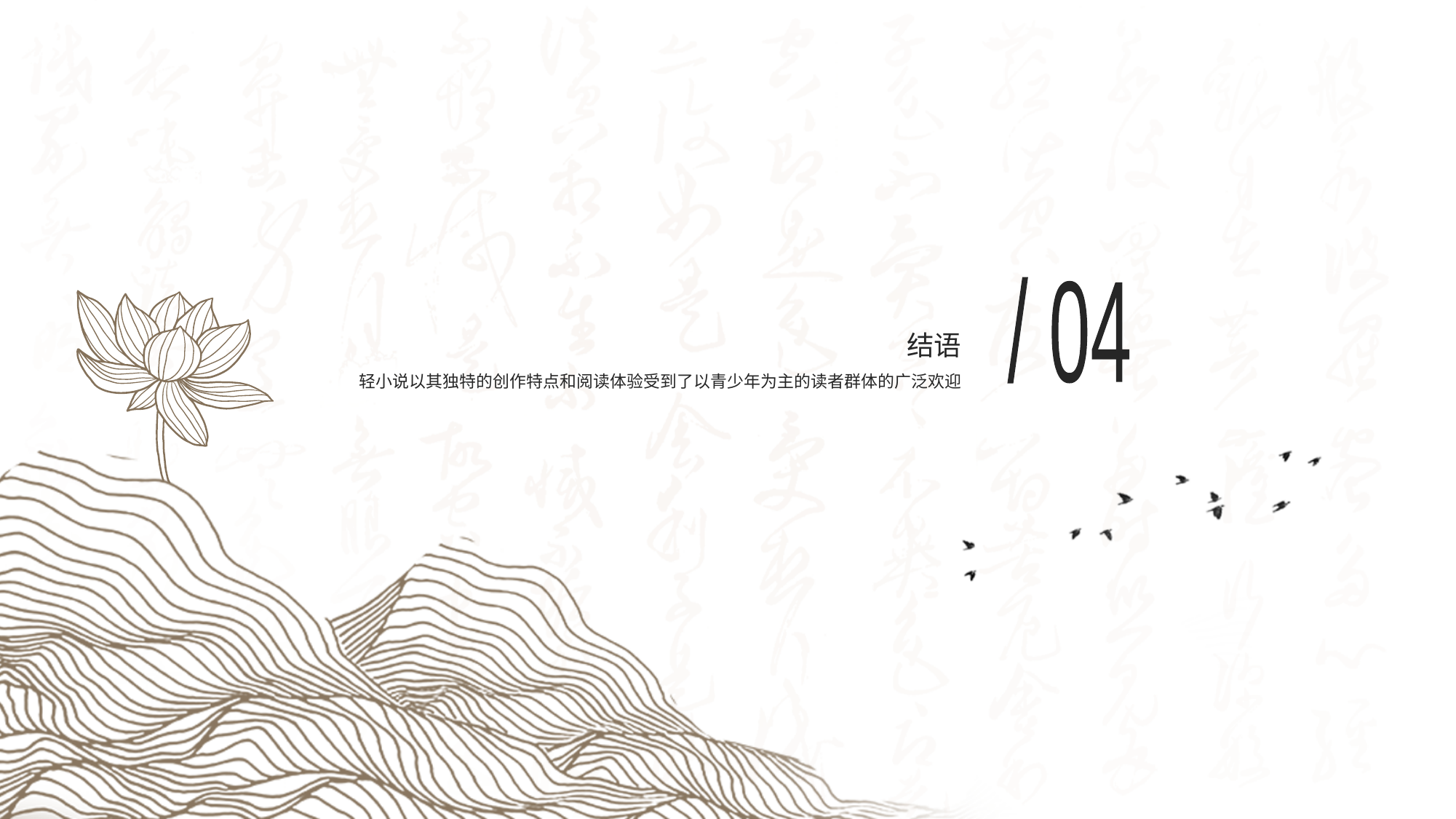

/ 04
结语
轻小说以其独特的创作特点和阅读体验受到了以青少年为主的读者群体的广泛欢迎